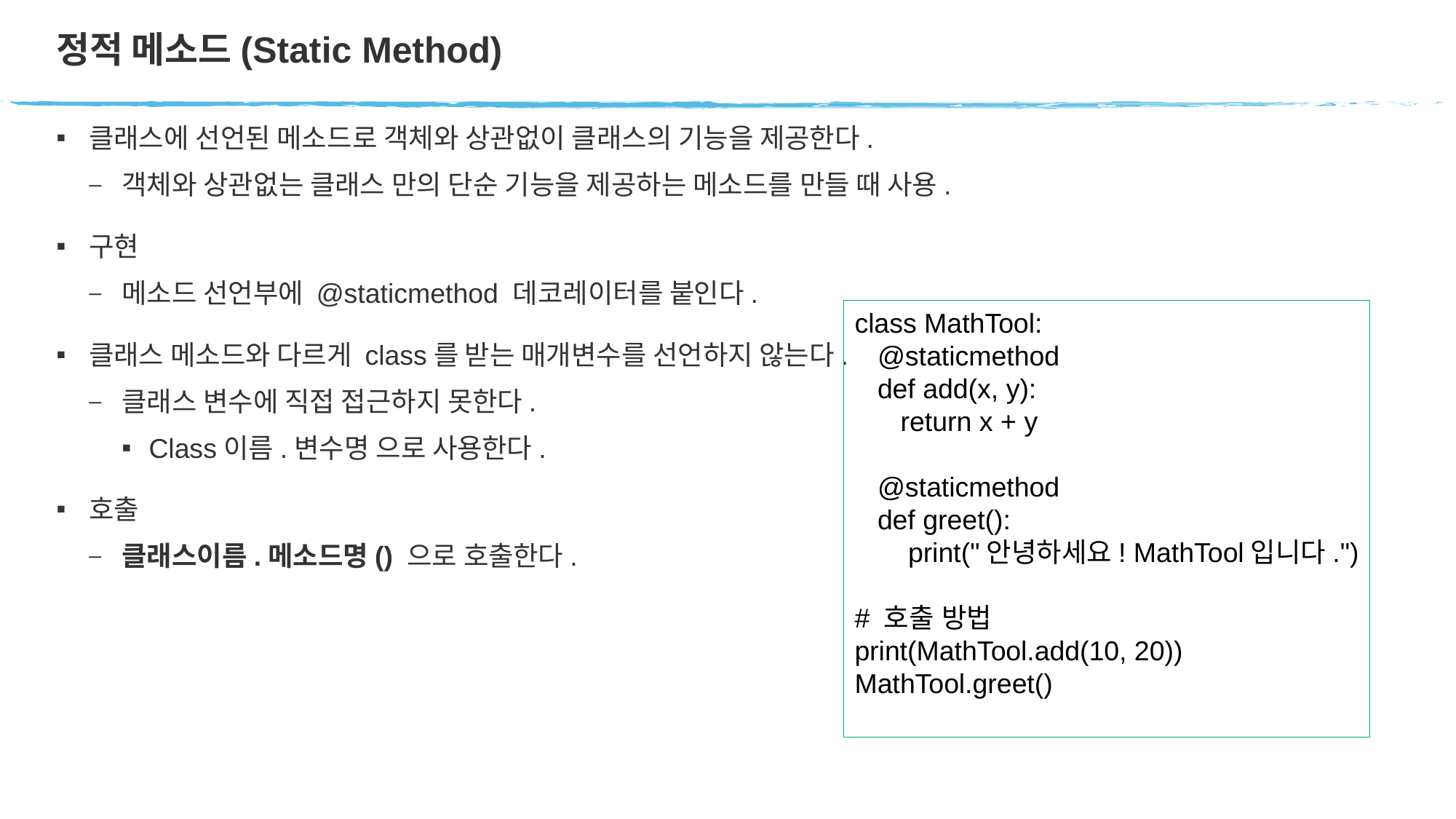

# 정적 메소드(Static Method)
클래스에 선언된 메소드로 객체와 상관없이 클래스의 기능을 제공한다.
객체와 상관없는 클래스 만의 단순 기능을 제공하는 메소드를 만들 때 사용.
구현
메소드 선언부에 @staticmethod 데코레이터를 붙인다.
클래스 메소드와 다르게 class를 받는 매개변수를 선언하지 않는다.
클래스 변수에 직접 접근하지 못한다.
Class이름.변수명 으로 사용한다.
호출
클래스이름.메소드명() 으로 호출한다.
class MathTool:
   @staticmethod
   def add(x, y):
      return x + y
   @staticmethod
   def greet():
       print("안녕하세요! MathTool입니다.")
# 호출 방법
print(MathTool.add(10, 20))
MathTool.greet()